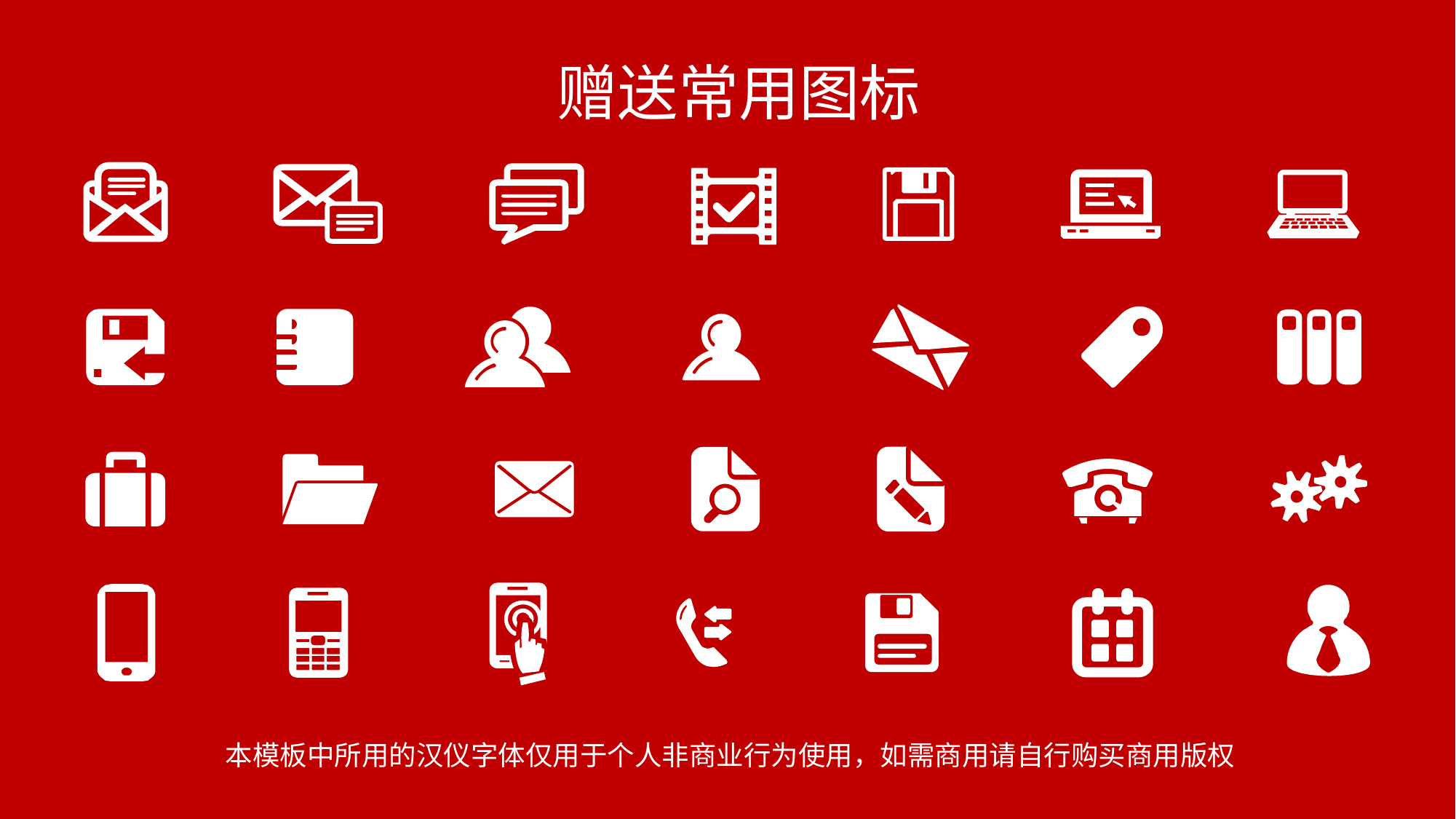

赠送常用图标

本模板中所用的汉仪字体仅用于个人非商业行为使用，如需商用请自行购买商用版权